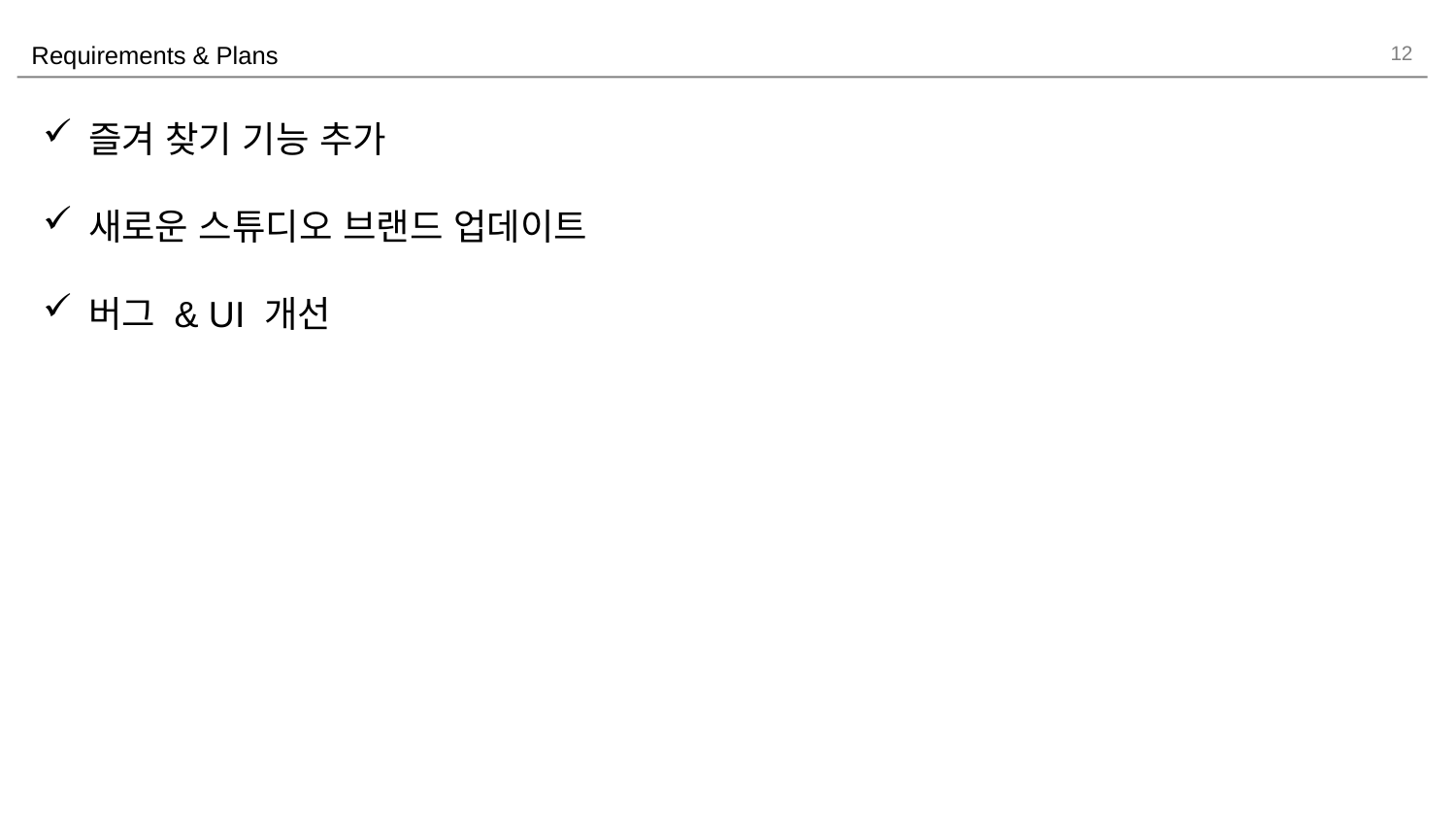

12
# Requirements & Plans
즐겨 찾기 기능 추가
새로운 스튜디오 브랜드 업데이트
버그 & UI 개선